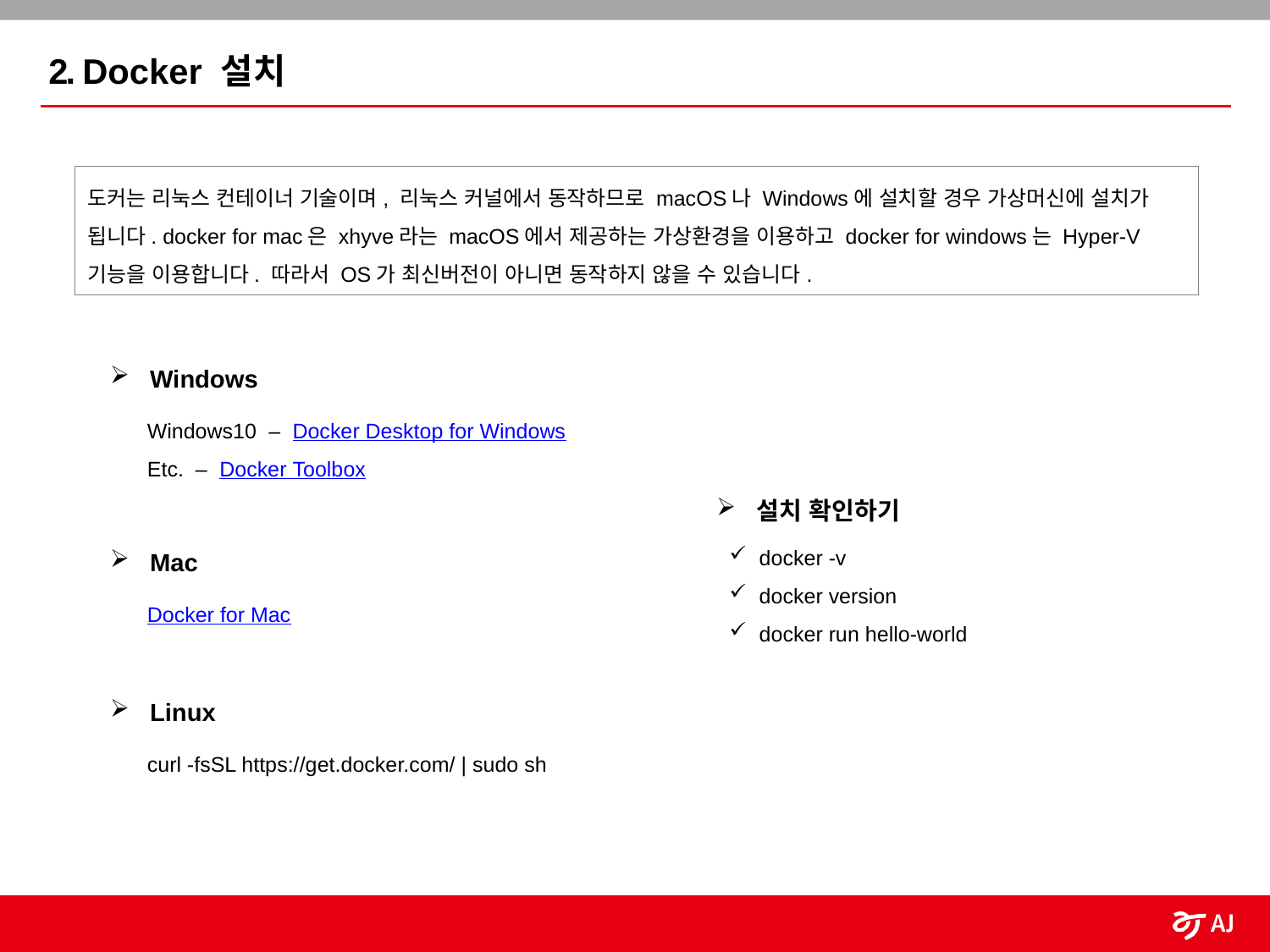

2. Docker 설치
도커는 리눅스 컨테이너 기술이며, 리눅스 커널에서 동작하므로 macOS나 Windows에 설치할 경우 가상머신에 설치가 됩니다. docker for mac은 xhyve라는 macOS에서 제공하는 가상환경을 이용하고 docker for windows는 Hyper-V기능을 이용합니다. 따라서 OS가 최신버전이 아니면 동작하지 않을 수 있습니다.
Windows
   Windows10  –  Docker Desktop for Windows
   Etc.  –  Docker Toolbox
설치 확인하기
 docker -v
 docker version
 docker run hello-world
Mac
   Docker for Mac
Linux
   curl -fsSL https://get.docker.com/ | sudo sh